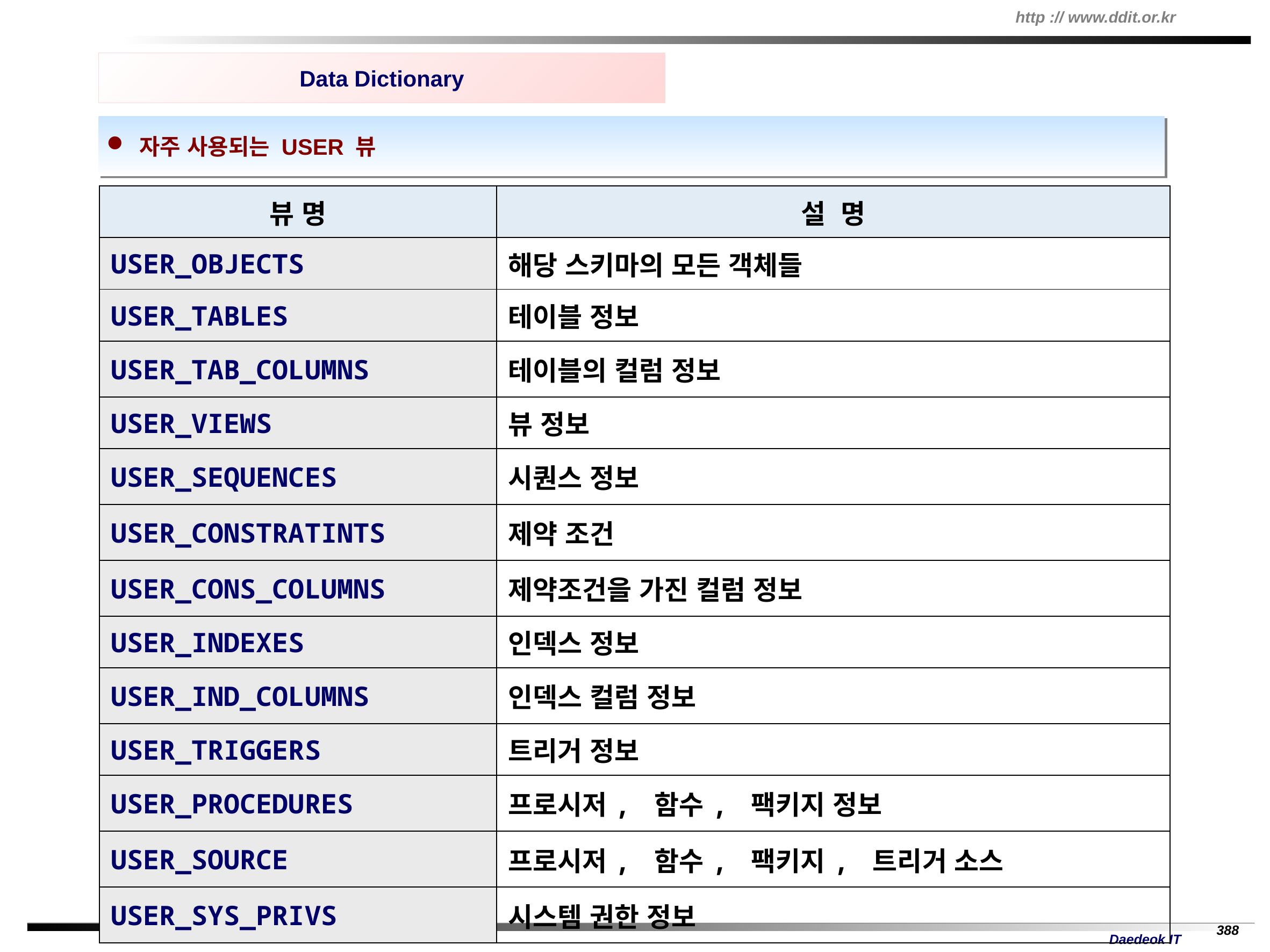

Data Dictionary
 자주 사용되는 USER 뷰
| 뷰 명 | 설 명 |
| --- | --- |
| USER\_OBJECTS | 해당 스키마의 모든 객체들 |
| USER\_TABLES | 테이블 정보 |
| USER\_TAB\_COLUMNS | 테이블의 컬럼 정보 |
| USER\_VIEWS | 뷰 정보 |
| USER\_SEQUENCES | 시퀀스 정보 |
| USER\_CONSTRATINTS | 제약 조건 |
| USER\_CONS\_COLUMNS | 제약조건을 가진 컬럼 정보 |
| USER\_INDEXES | 인덱스 정보 |
| USER\_IND\_COLUMNS | 인덱스 컬럼 정보 |
| USER\_TRIGGERS | 트리거 정보 |
| USER\_PROCEDURES | 프로시저, 함수, 팩키지 정보 |
| USER\_SOURCE | 프로시저, 함수, 팩키지, 트리거 소스 |
| USER\_SYS\_PRIVS | 시스템 권한 정보 |